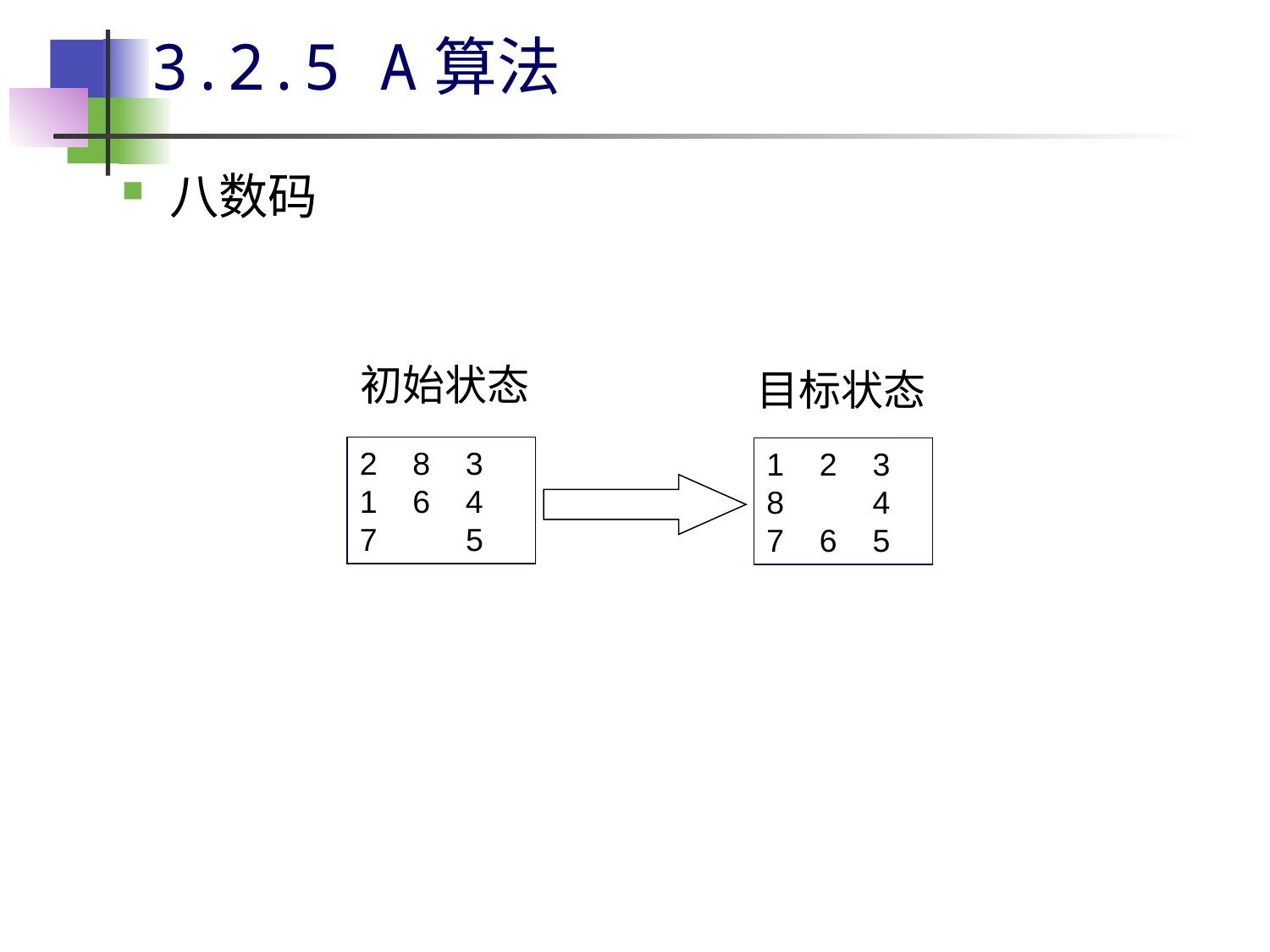

# 3.2.5 A算法
八数码

初始状态
目标状态
2    8    3
1    6    4
7          5
1    2    3
8          4
7    6    5